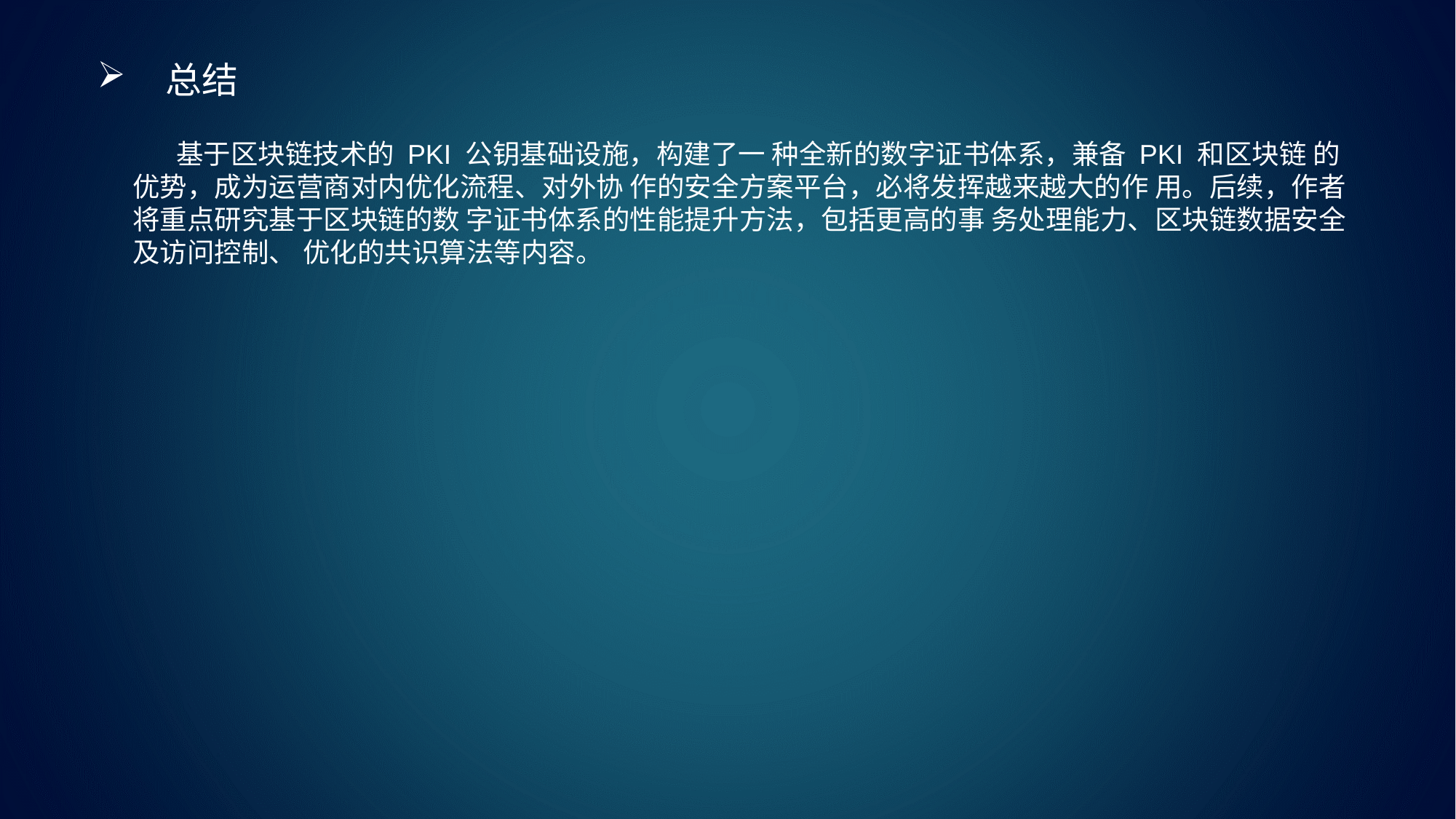

总结
      基于区块链技术的 PKI 公钥基础设施，构建了一 种全新的数字证书体系，兼备 PKI 和区块链 的优势，成为运营商对内优化流程、对外协 作的安全方案平台，必将发挥越来越大的作 用。后续，作者将重点研究基于区块链的数 字证书体系的性能提升方法，包括更高的事 务处理能力、区块链数据安全及访问控制、 优化的共识算法等内容。